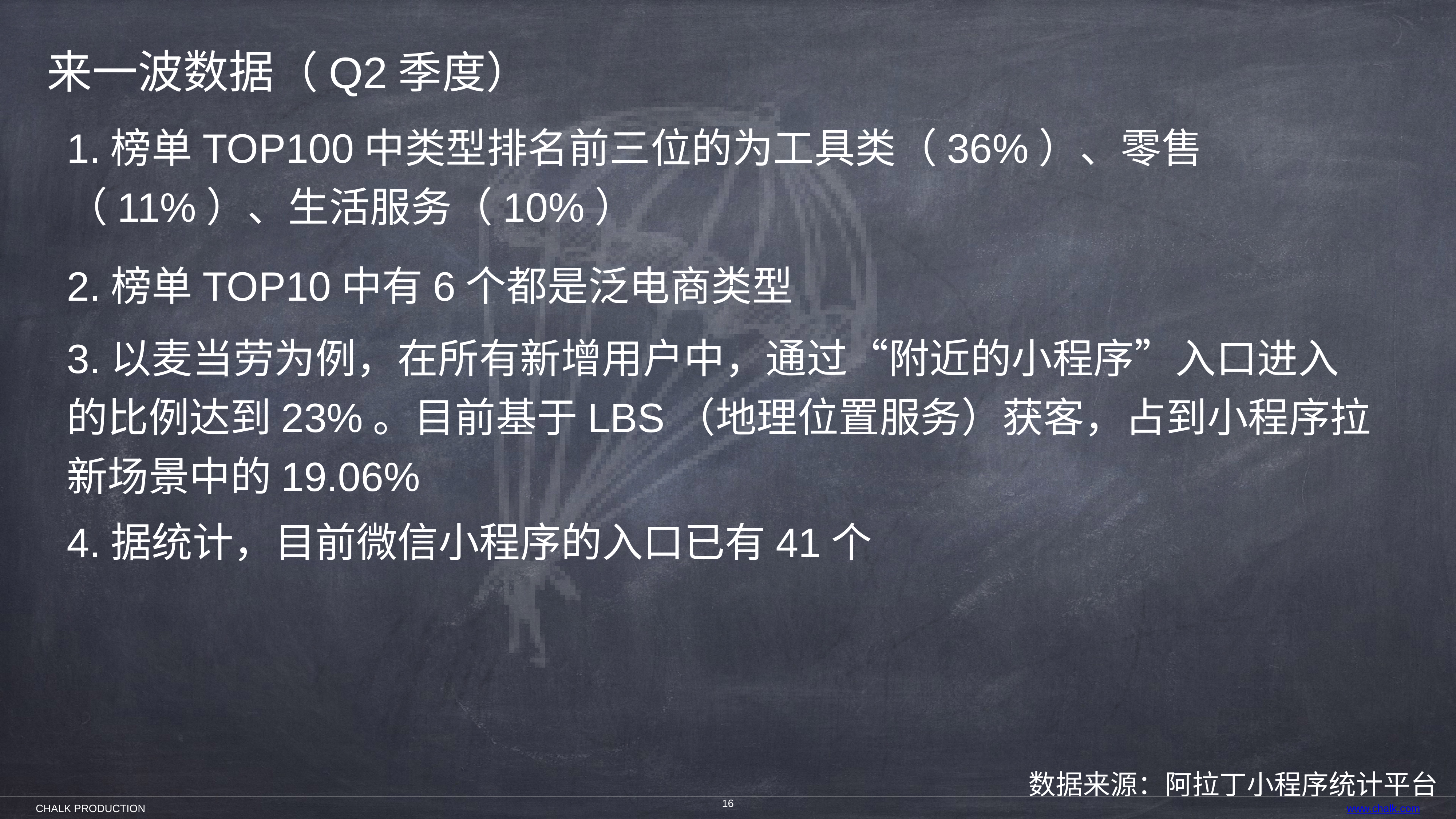

来一波数据（Q2季度）

1.榜单TOP100中类型排名前三位的为工具类（36%）、零售（11%）、生活服务（10%）
2.榜单TOP10中有6个都是泛电商类型
3.以麦当劳为例，在所有新增用户中，通过“附近的小程序”入口进入的比例达到23%。目前基于LBS（地理位置服务）获客，占到小程序拉新场景中的19.06%
4.据统计，目前微信小程序的入口已有41个
数据来源：阿拉丁小程序统计平台
16